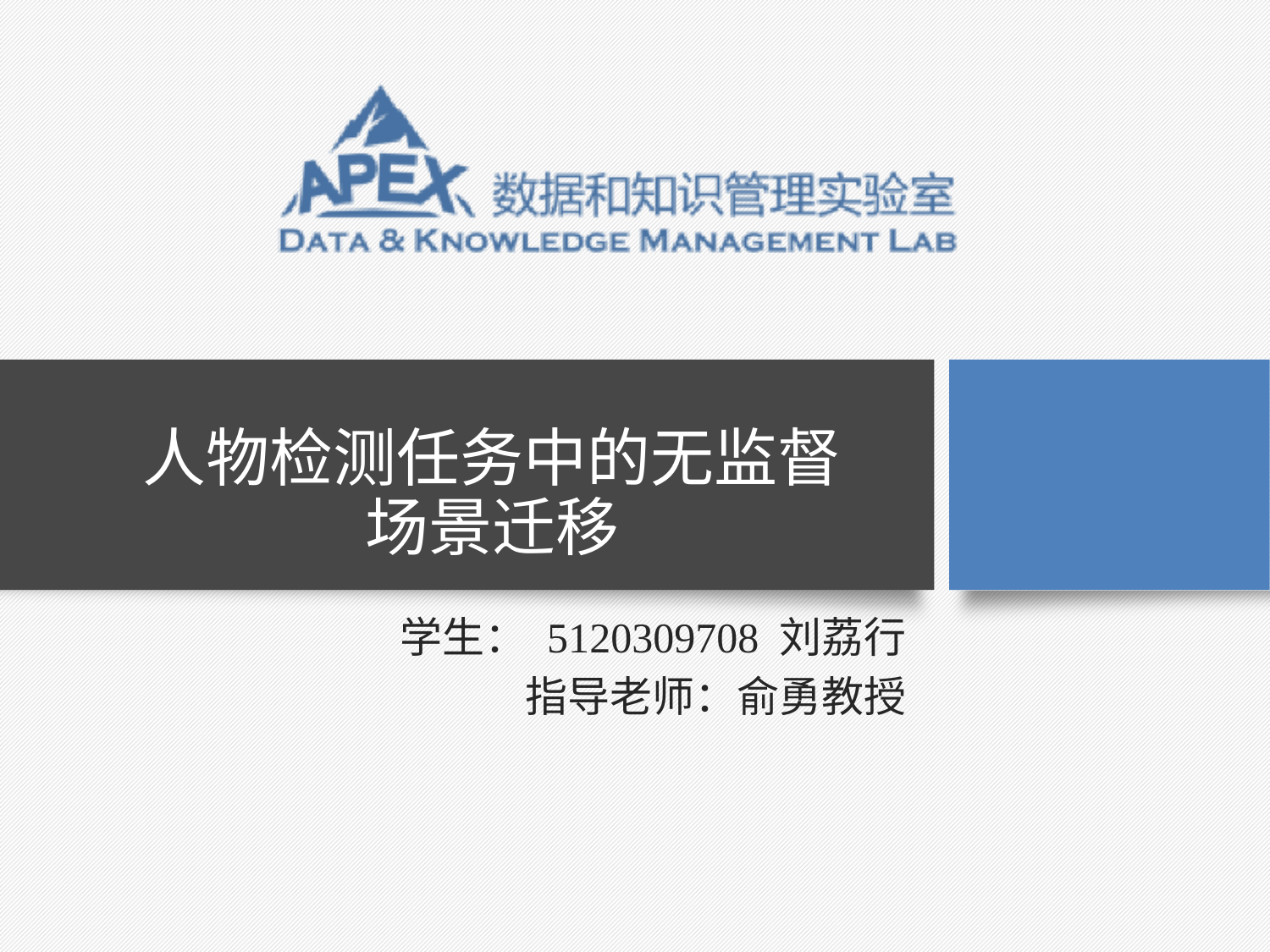

# 人物检测任务中的无监督 场景迁移
学生： 5120309708 刘荔行
指导老师：俞勇教授